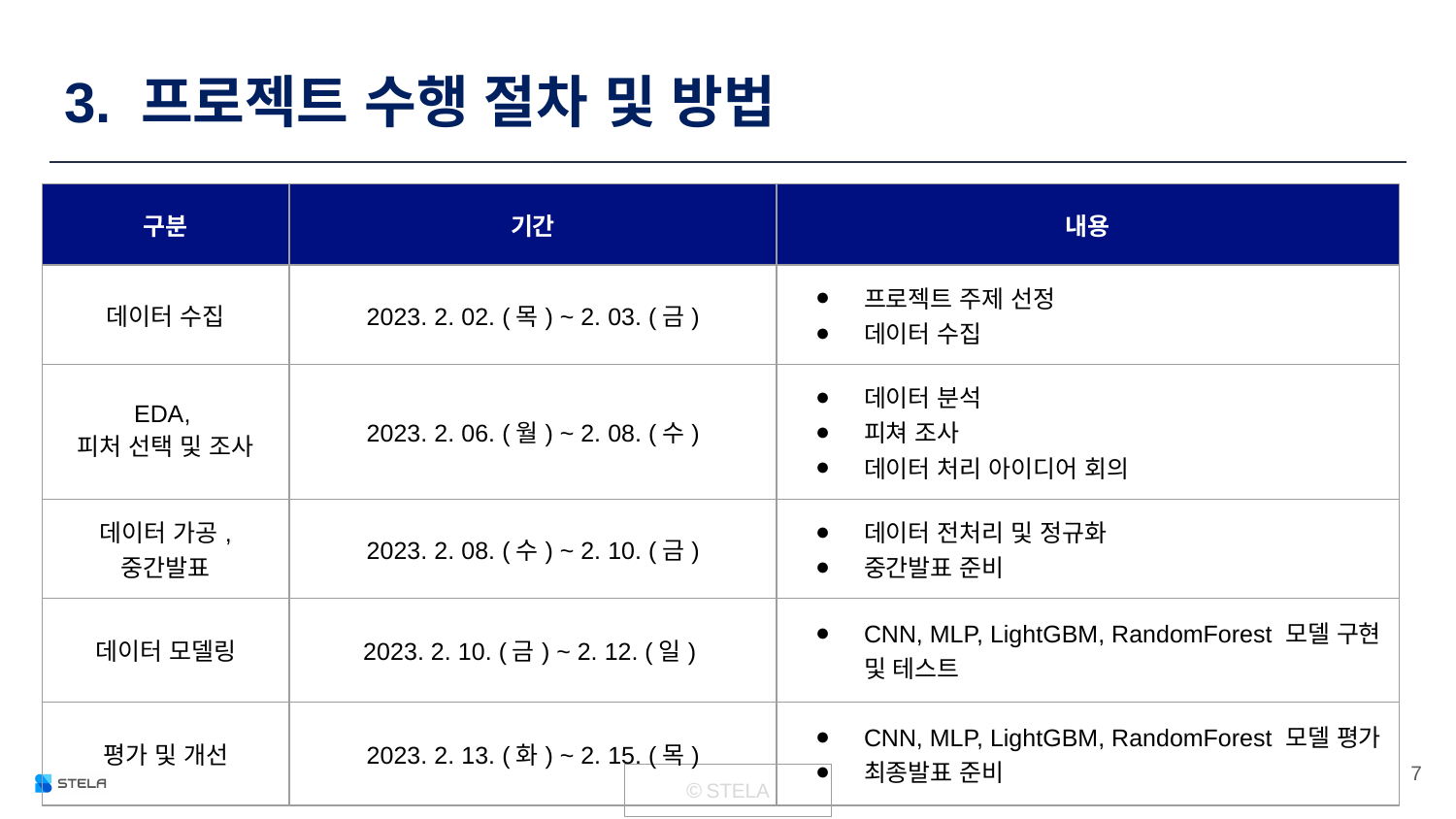

# 3. 프로젝트 수행 절차 및 방법
| 구분 | 기간 | 내용 |
| --- | --- | --- |
| 데이터 수집 | 2023. 2. 02. (목) ~ 2. 03. (금) | 프로젝트 주제 선정 데이터 수집 |
| EDA, 피처 선택 및 조사 | 2023. 2. 06. (월) ~ 2. 08. (수) | 데이터 분석 피쳐 조사 데이터 처리 아이디어 회의 |
| 데이터 가공, 중간발표 | 2023. 2. 08. (수) ~ 2. 10. (금) | 데이터 전처리 및 정규화 중간발표 준비 |
| 데이터 모델링 | 2023. 2. 10. (금) ~ 2. 12. (일) | CNN, MLP, LightGBM, RandomForest 모델 구현 및 테스트 |
| 평가 및 개선 | 2023. 2. 13. (화) ~ 2. 15. (목) | CNN, MLP, LightGBM, RandomForest 모델 평가 최종발표 준비 |
7
| © STELA |
| --- |